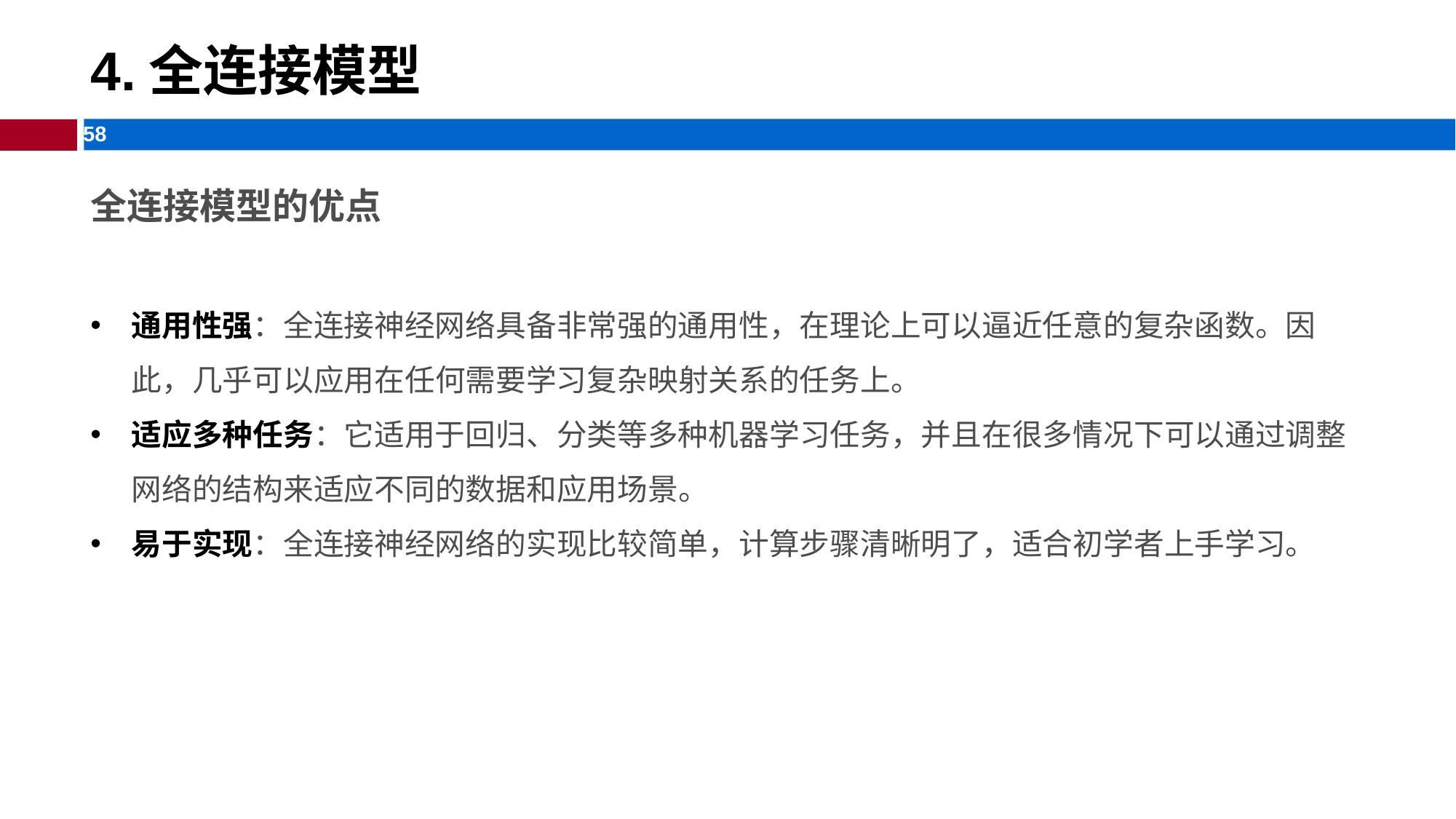

# 4.全连接模型
全连接模型的优点
通用性强：全连接神经网络具备非常强的通用性，在理论上可以逼近任意的复杂函数。因此，几乎可以应用在任何需要学习复杂映射关系的任务上。
适应多种任务：它适用于回归、分类等多种机器学习任务，并且在很多情况下可以通过调整网络的结构来适应不同的数据和应用场景。
易于实现：全连接神经网络的实现比较简单，计算步骤清晰明了，适合初学者上手学习。